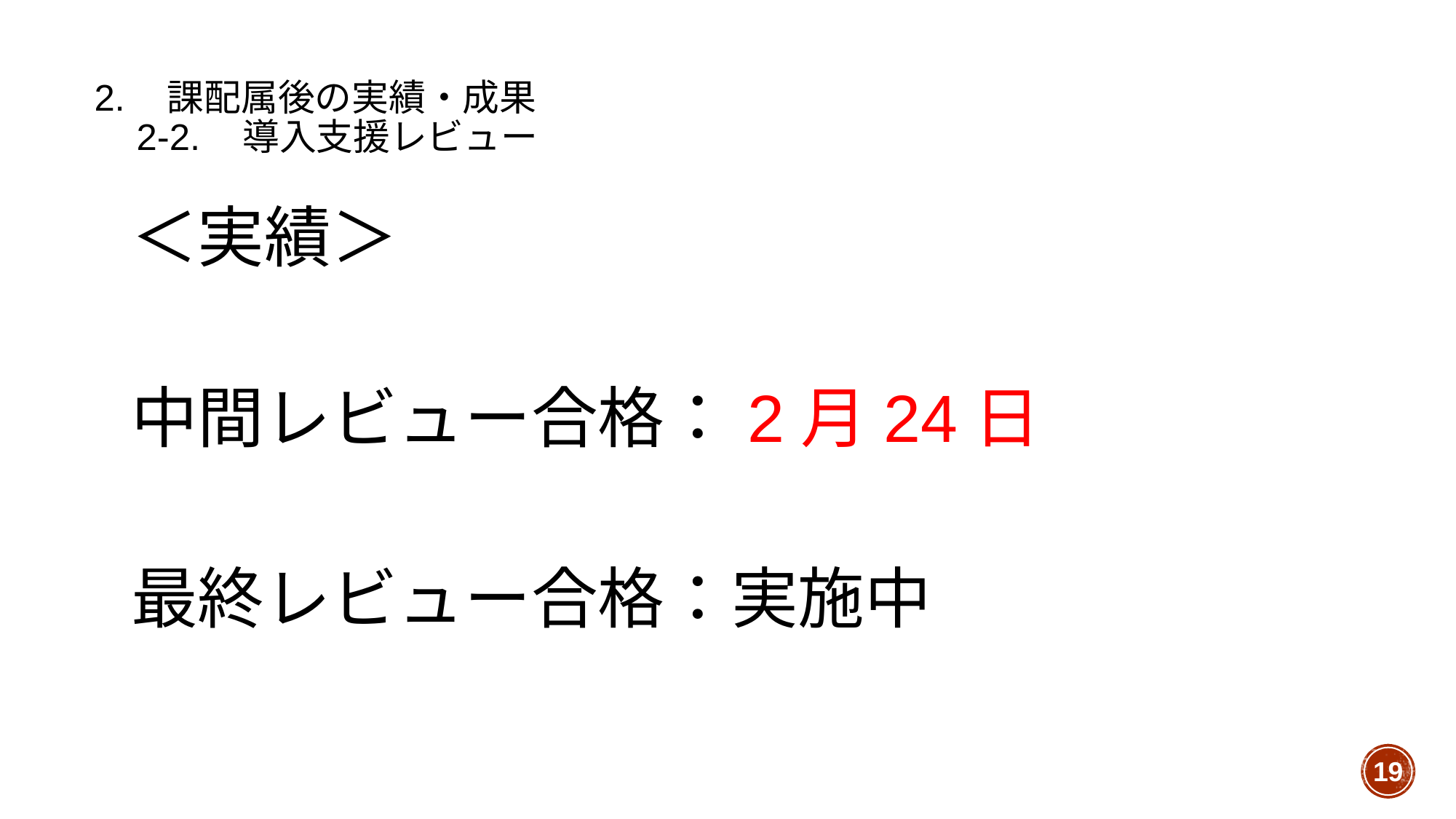

# 2.　課配属後の実績・成果 　2-2.　導入支援レビュー
＜実績＞

中間レビュー合格：2月24日

最終レビュー合格：実施中

19